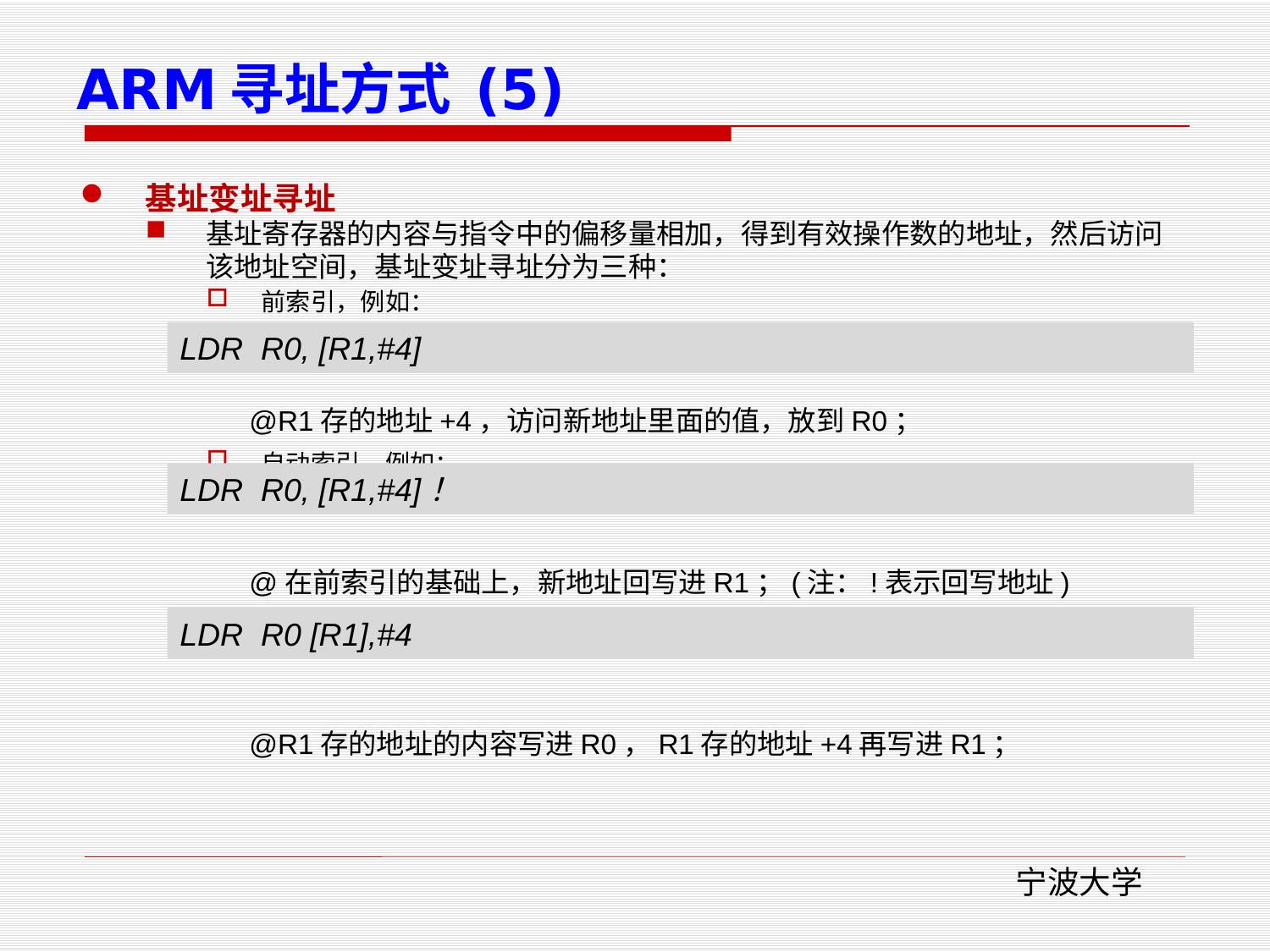

# ARM寻址方式 (5)
基址变址寻址
基址寄存器的内容与指令中的偏移量相加，得到有效操作数的地址，然后访问该地址空间，基址变址寻址分为三种：
前索引，例如：

	@R1存的地址+4，访问新地址里面的值，放到R0；
自动索引，例如：

	@在前索引的基础上，新地址回写进R1；(注：!表示回写地址)
后索引，例如：

	@R1存的地址的内容写进R0，R1存的地址+4再写进R1；
LDR  R0, [R1,#4]
LDR  R0, [R1,#4]！
LDR  R0 [R1],#4